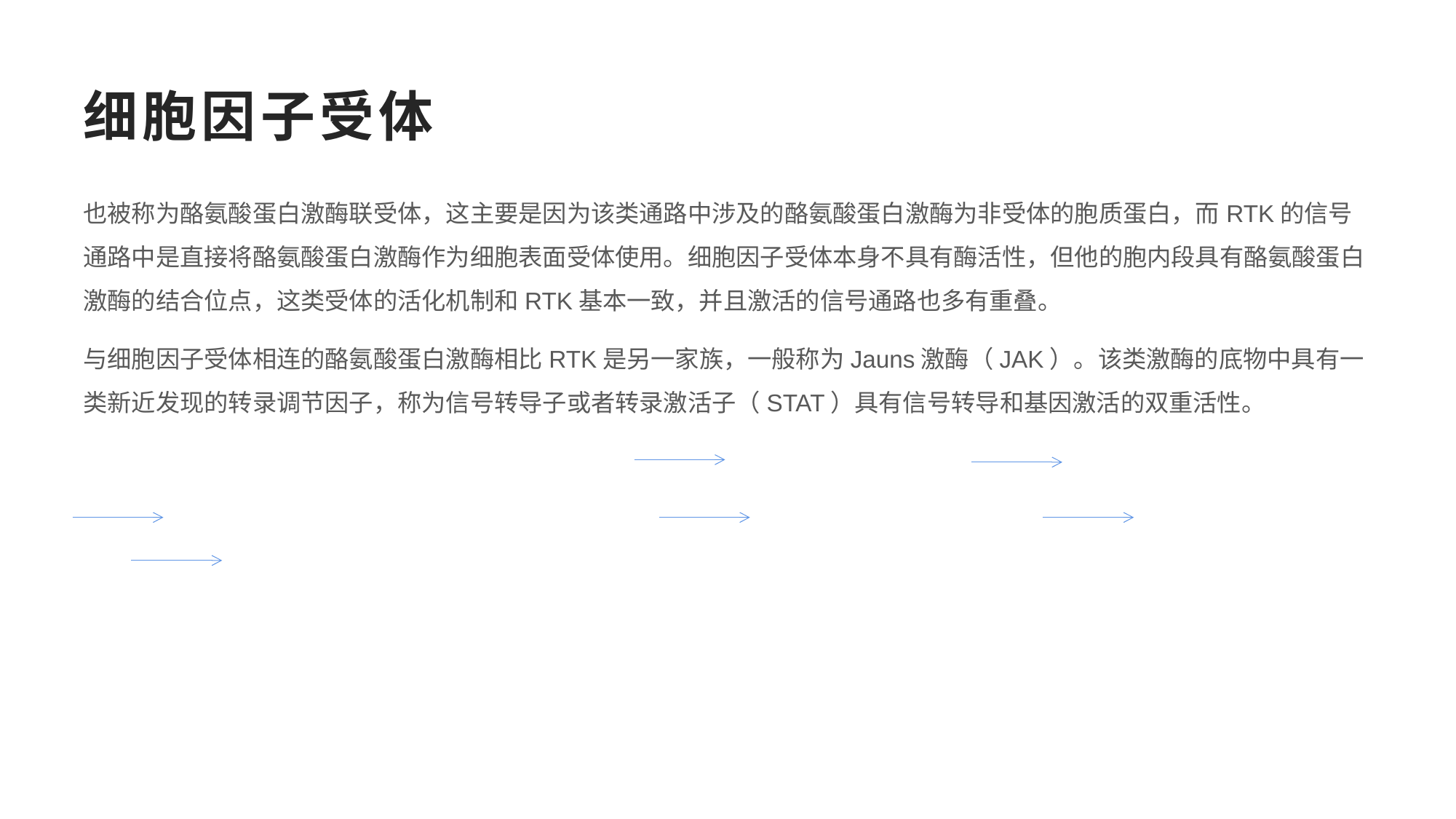

# 细胞因子受体
也被称为酪氨酸蛋白激酶联受体，这主要是因为该类通路中涉及的酪氨酸蛋白激酶为非受体的胞质蛋白，而RTK的信号通路中是直接将酪氨酸蛋白激酶作为细胞表面受体使用。细胞因子受体本身不具有酶活性，但他的胞内段具有酪氨酸蛋白激酶的结合位点，这类受体的活化机制和RTK基本一致，并且激活的信号通路也多有重叠。
与细胞因子受体相连的酪氨酸蛋白激酶相比RTK是另一家族，一般称为Jauns激酶（JAK）。该类激酶的底物中具有一类新近发现的转录调节因子，称为信号转导子或者转录激活子（STAT）具有信号转导和基因激活的双重活性。